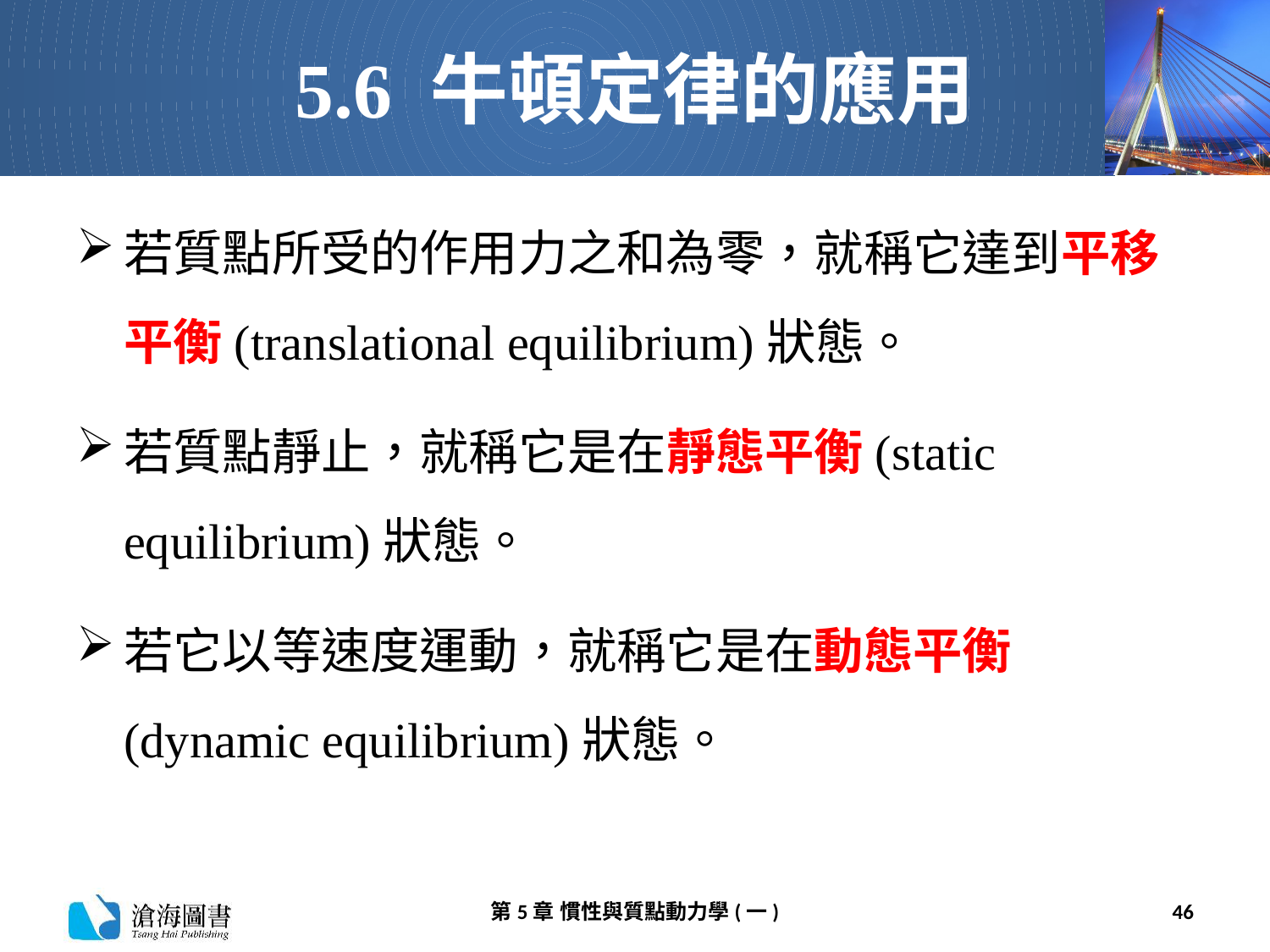

# 5.6 牛頓定律的應用
若質點所受的作用力之和為零，就稱它達到平移平衡(translational equilibrium)狀態。
若質點靜止，就稱它是在靜態平衡(static equilibrium)狀態。
若它以等速度運動，就稱它是在動態平衡(dynamic equilibrium)狀態。
第5章 慣性與質點動力學(一)
46